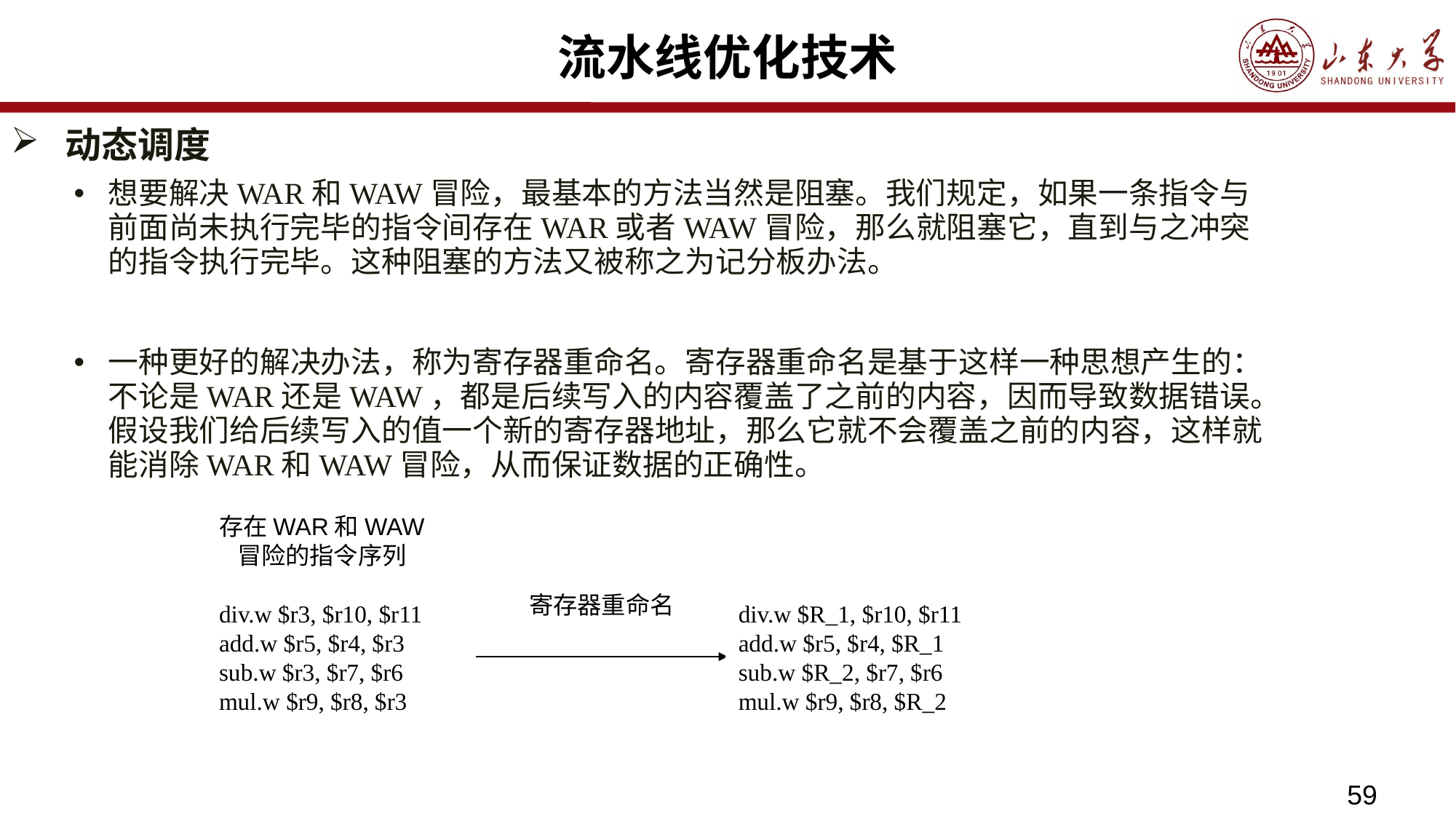

# 流水线优化技术
动态调度
想要解决WAR和WAW冒险，最基本的方法当然是阻塞。我们规定，如果一条指令与前面尚未执行完毕的指令间存在WAR或者WAW冒险，那么就阻塞它，直到与之冲突的指令执行完毕。这种阻塞的方法又被称之为记分板办法。

一种更好的解决办法，称为寄存器重命名。寄存器重命名是基于这样一种思想产生的：不论是WAR还是WAW，都是后续写入的内容覆盖了之前的内容，因而导致数据错误。假设我们给后续写入的值一个新的寄存器地址，那么它就不会覆盖之前的内容，这样就能消除WAR和WAW冒险，从而保证数据的正确性。
存在WAR和WAW冒险的指令序列
div.w $r3, $r10, $r11
add.w $r5, $r4, $r3
sub.w $r3, $r7, $r6
mul.w $r9, $r8, $r3
div.w $R_1, $r10, $r11
add.w $r5, $r4, $R_1
sub.w $R_2, $r7, $r6
mul.w $r9, $r8, $R_2
寄存器重命名
59